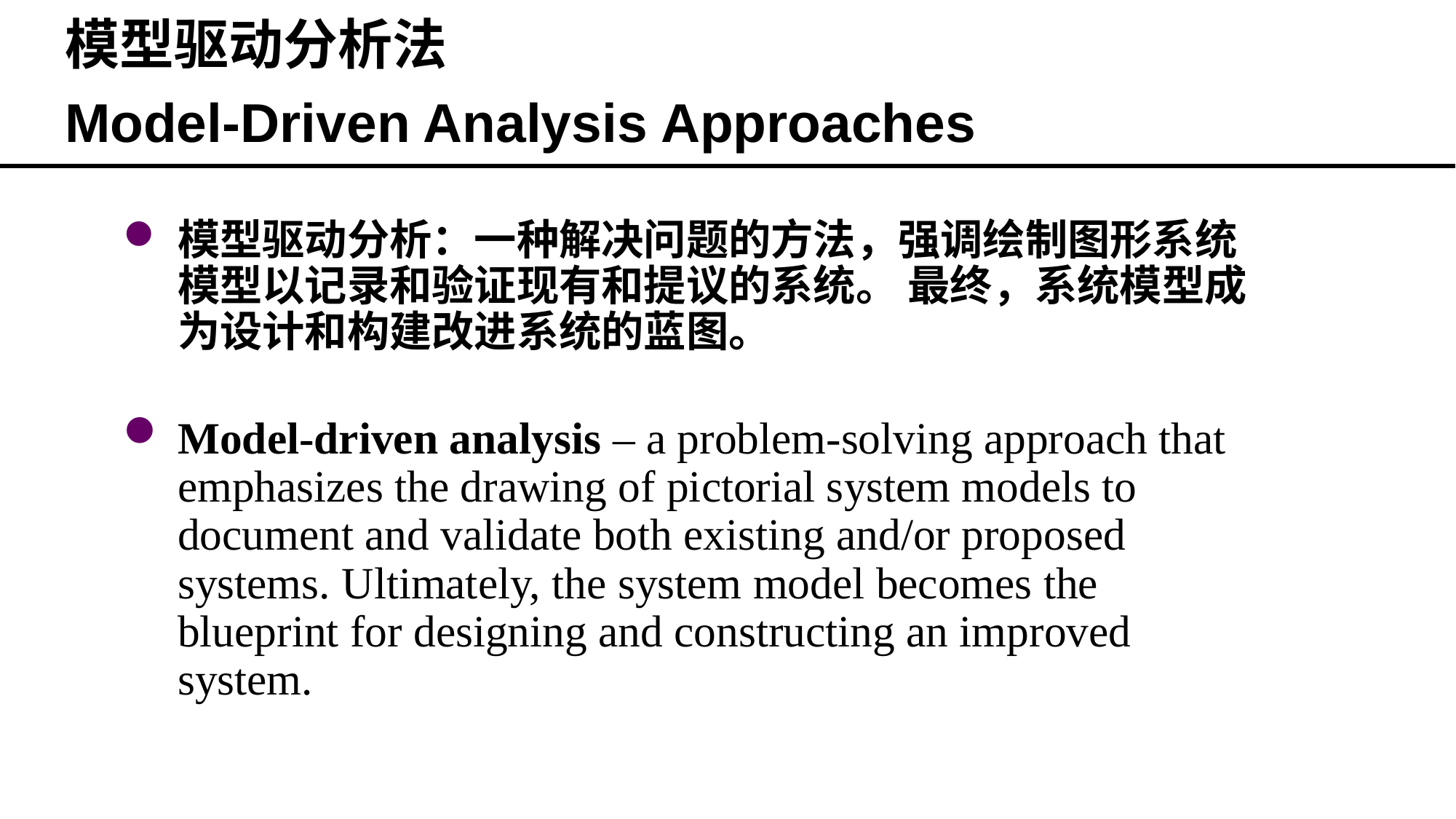

模型驱动分析法
Model-Driven Analysis Approaches
模型驱动分析：一种解决问题的方法，强调绘制图形系统模型以记录和验证现有和提议的系统。 最终，系统模型成为设计和构建改进系统的蓝图。
Model-driven analysis – a problem-solving approach that emphasizes the drawing of pictorial system models to document and validate both existing and/or proposed systems. Ultimately, the system model becomes the blueprint for designing and constructing an improved system.